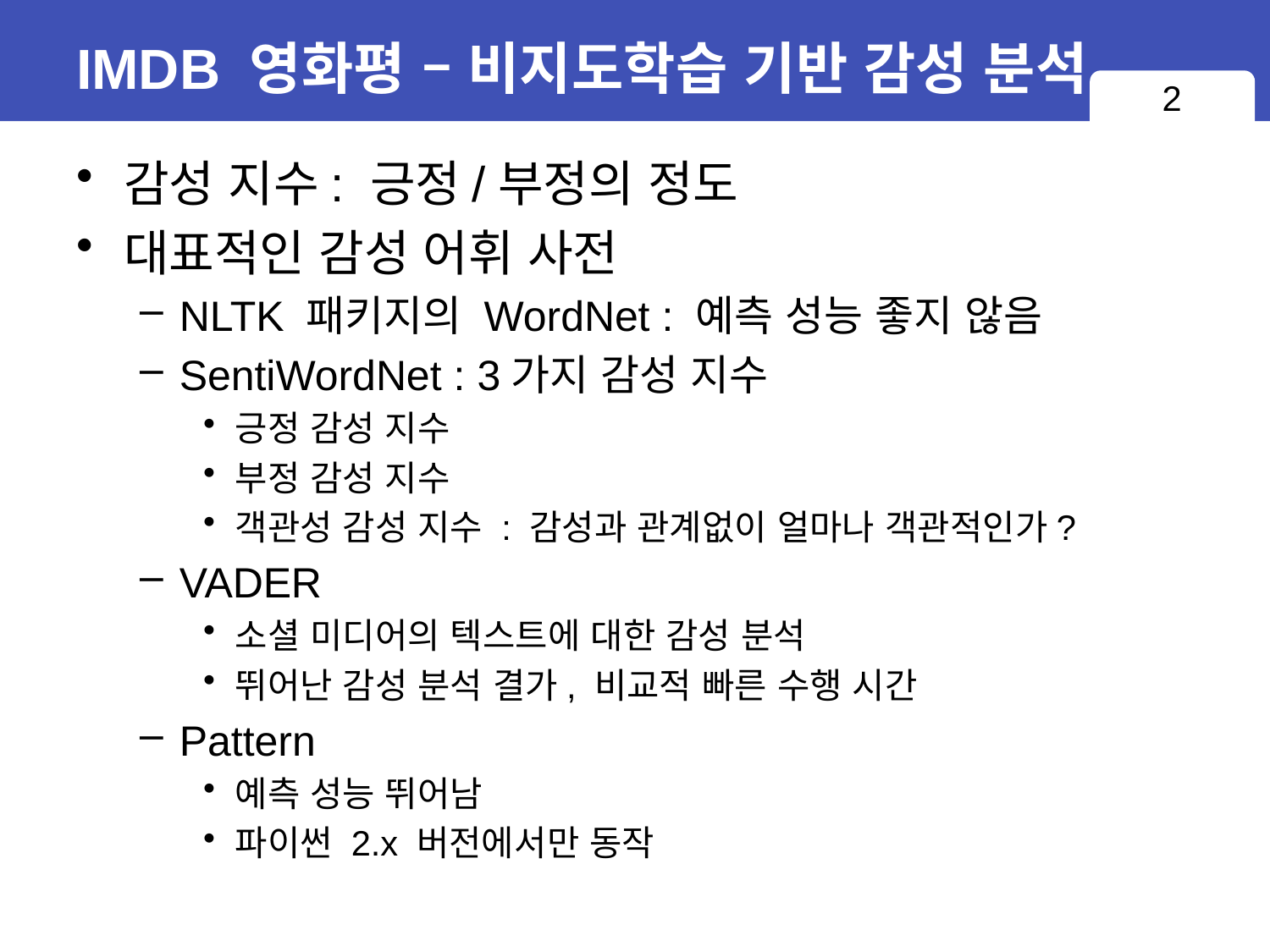

# IMDB 영화평 – 비지도학습 기반 감성 분석
2
감성 지수: 긍정/부정의 정도
대표적인 감성 어휘 사전
NLTK 패키지의 WordNet : 예측 성능 좋지 않음
SentiWordNet : 3가지 감성 지수
긍정 감성 지수
부정 감성 지수
객관성 감성 지수 : 감성과 관계없이 얼마나 객관적인가?
VADER
소셜 미디어의 텍스트에 대한 감성 분석
뛰어난 감성 분석 결가, 비교적 빠른 수행 시간
Pattern
예측 성능 뛰어남
파이썬 2.x 버전에서만 동작